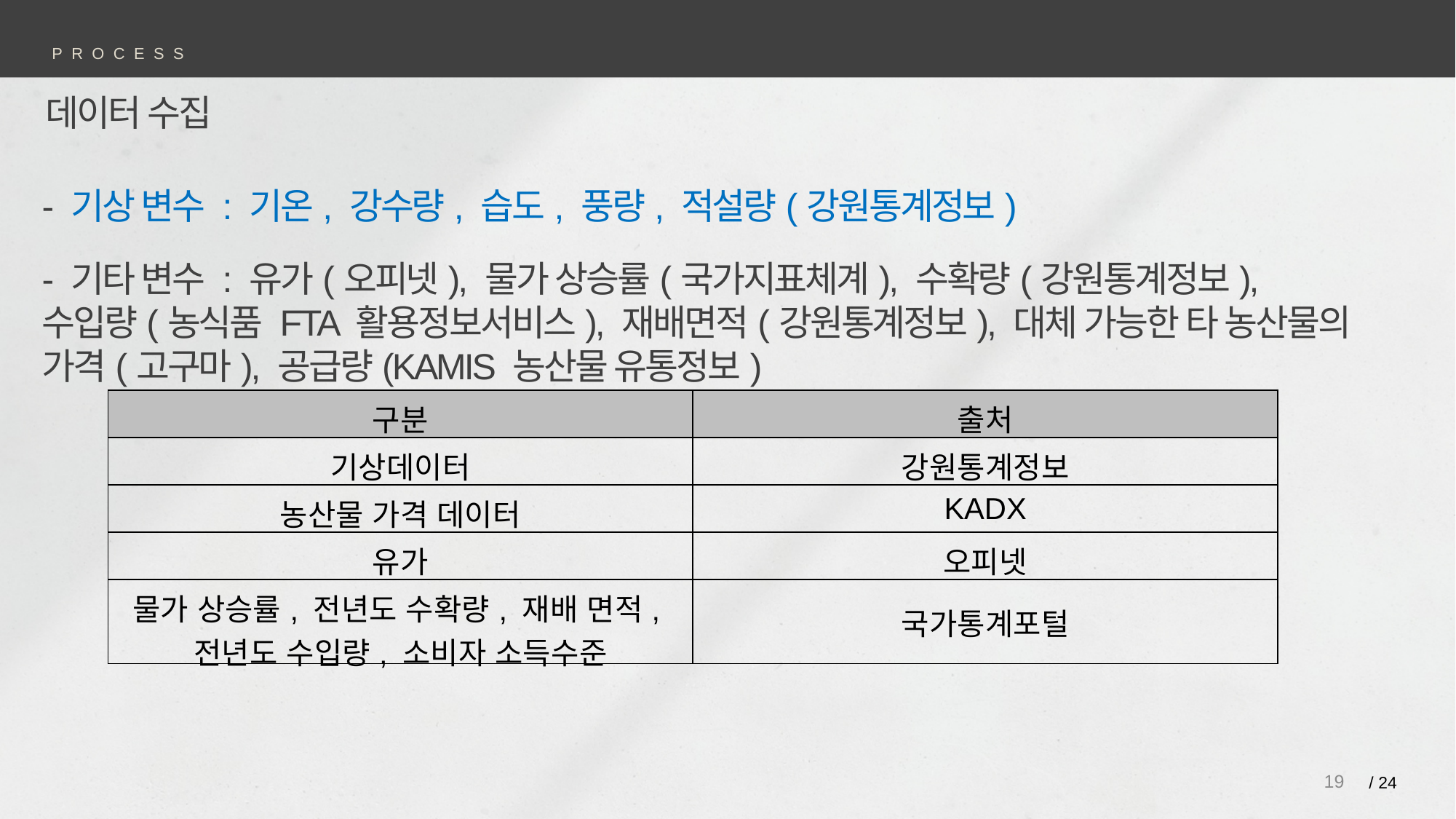

PROCESS
데이터 수집
- 기상 변수 : 기온, 강수량, 습도, 풍량, 적설량(강원통계정보)

- 기타 변수 : 유가(오피넷), 물가 상승률(국가지표체계), 수확량(강원통계정보), 수입량(농식품 FTA 활용정보서비스), 재배면적(강원통계정보), 대체 가능한 타 농산물의 가격(고구마), 공급량(KAMIS 농산물 유통정보)
| 구분 | 출처 |
| --- | --- |
| 기상데이터 | 강원통계정보 |
| 농산물 가격 데이터 | KADX |
| 유가 | 오피넷 |
| 물가 상승률, 전년도 수확량, 재배 면적, 전년도 수입량, 소비자 소득수준 | 국가통계포털 |
19